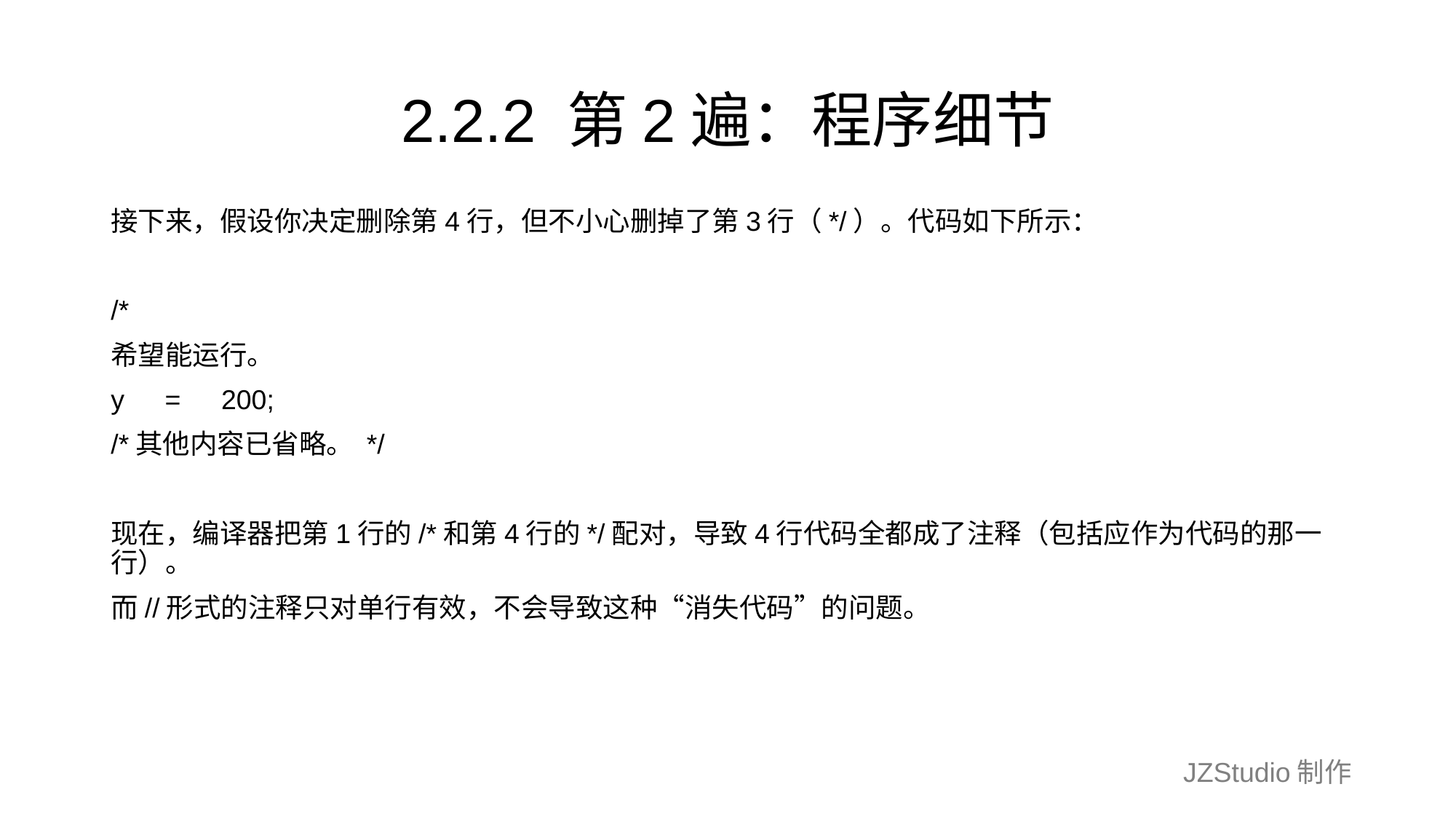

# 2.2.2 第2遍：程序细节
接下来，假设你决定删除第4行，但不小心删掉了第3行（*/）。代码如下所示：

/*
希望能运行。
y　=　200;
/*其他内容已省略。 */

现在，编译器把第1行的/*和第4行的*/配对，导致4行代码全都成了注释（包括应作为代码的那一行）。
而//形式的注释只对单行有效，不会导致这种“消失代码”的问题。